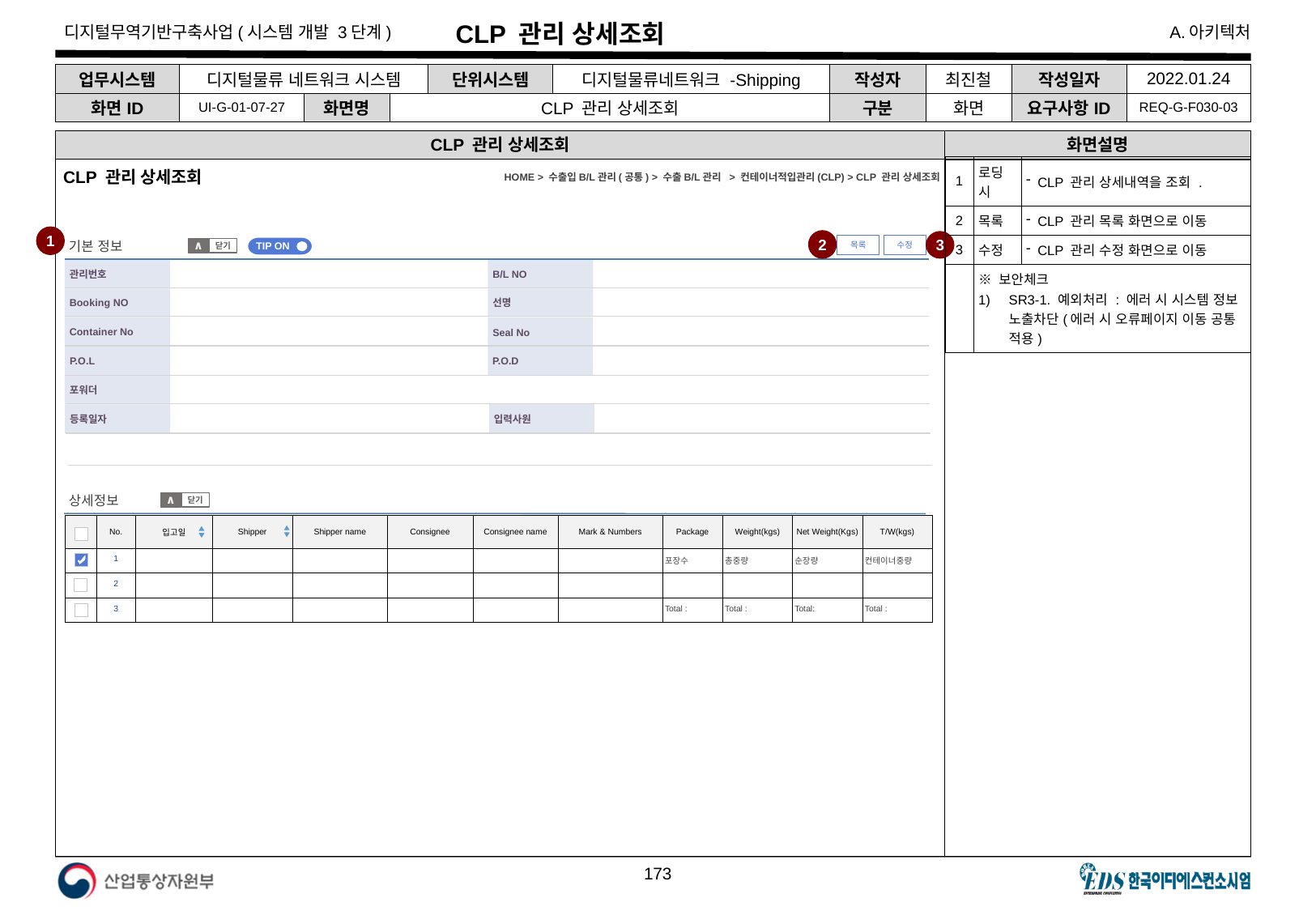

# CLP 관리 상세조회
| 업무시스템 | 디지털물류 네트워크 시스템 |  |  | 단위시스템 | 디지털물류네트워크 -Shipping | 작성자 | 최진철 | 작성일자 | 2022.01.24 |
| --- | --- | --- | --- | --- | --- | --- | --- | --- | --- |
| 화면ID | UI-G-01-07-27 | 화면명 | CLP 관리 상세조회 |  |  | 구분 | 화면 | 요구사항ID | REQ-G-F030-03 |
CLP 관리 상세조회
화면설명

| 1 | 로딩 시 | CLP 관리 상세내역을 조회 . |
| --- | --- | --- |
| 2 | 목록 | CLP 관리 목록 화면으로 이동 |
| 3 | 수정 | CLP 관리 수정 화면으로 이동 |
|  | ※ 보안체크 SR3-1. 예외처리 : 에러 시 시스템 정보 노출차단(에러 시 오류페이지 이동 공통 적용) |  |
CLP 관리 상세조회
HOME > 수출입B/L관리(공통) > 수출B/L관리  > 컨테이너적입관리(CLP) > CLP 관리 상세조회

1
2
3
기본 정보
수정
목록
TIP ON

닫기
∧
관리번호
B/L NO
Booking NO
선명
Seal No
Container No
P.O.D
P.O.L
포워더
입력사원
등록일자
상세정보
닫기
∧
|  | No. | 입고일 | Shipper | Shipper name | Consignee | Consignee name | Mark & Numbers | Package | Weight(kgs) | Net Weight(Kgs) | T/W(kgs) |
| --- | --- | --- | --- | --- | --- | --- | --- | --- | --- | --- | --- |
|  | 1 |  |  |  |  |  |  | 포장수 | 총중량 | 순장량 | 컨테이너중량 |
|  | 2 |  |  |  |  |  |  |  |  |  |  |
|  | 3 |  |  |  |  |  |  | Total : | Total : | Total: | Total : |